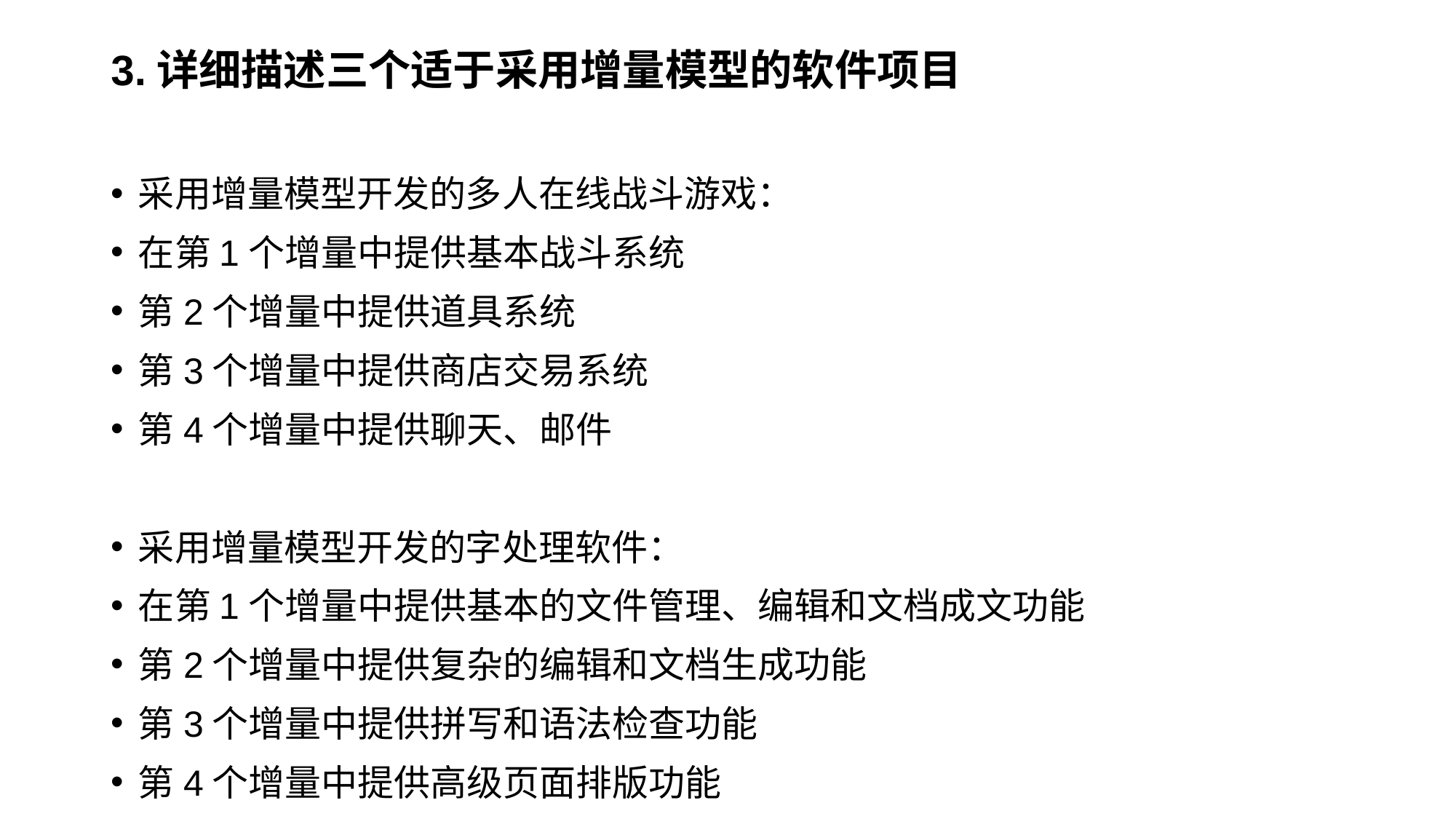

3.详细描述三个适于采用增量模型的软件项目

采用增量模型开发的多人在线战斗游戏：
在第1个增量中提供基本战斗系统
第2个增量中提供道具系统
第3个增量中提供商店交易系统
第4个增量中提供聊天、邮件

采用增量模型开发的字处理软件：
在第1个增量中提供基本的文件管理、编辑和文档成文功能
第2个增量中提供复杂的编辑和文档生成功能
第3个增量中提供拼写和语法检查功能
第4个增量中提供高级页面排版功能